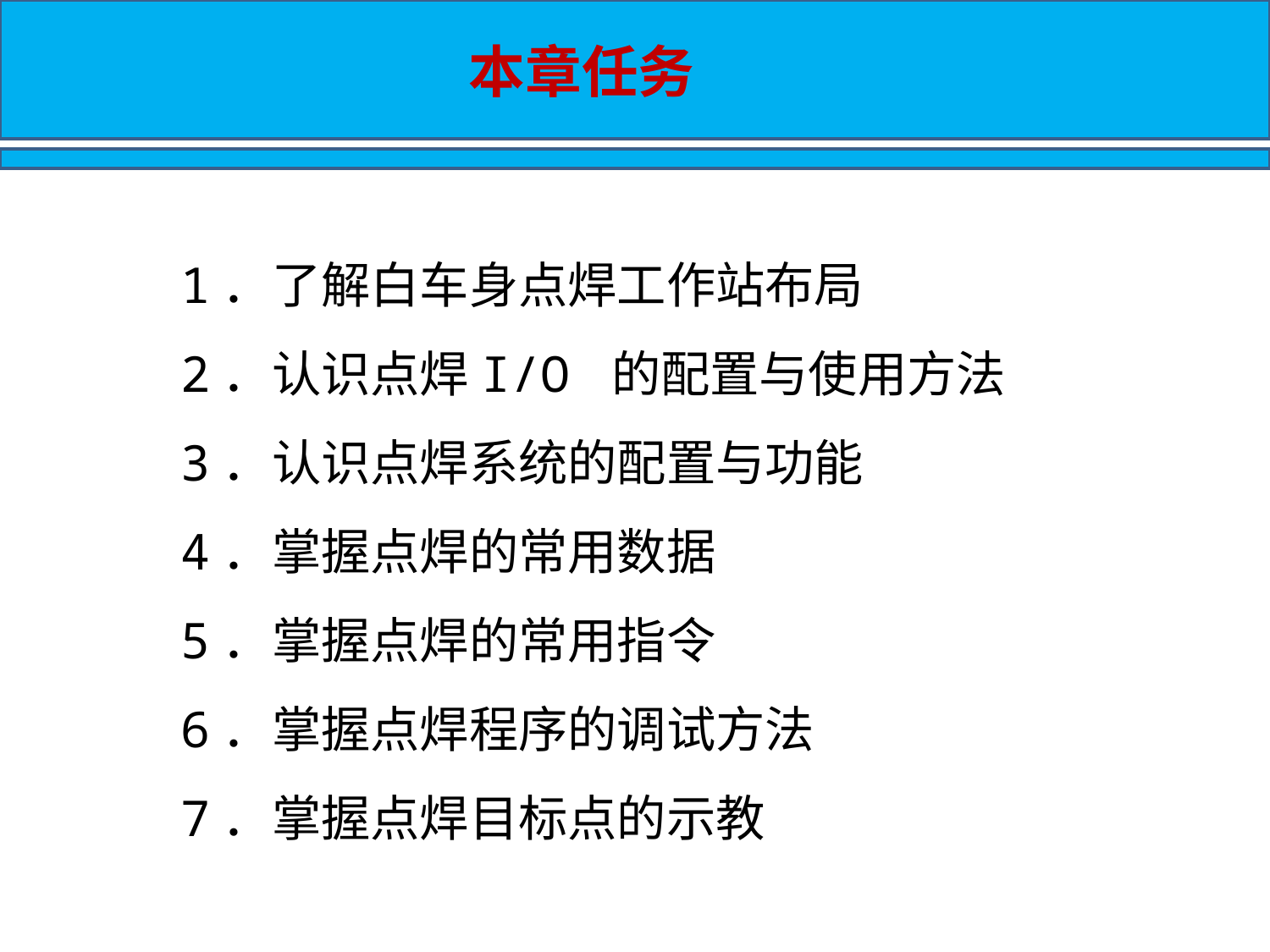

本章任务

1．了解白车身点焊工作站布局
2．认识点焊I/O 的配置与使用方法
3．认识点焊系统的配置与功能
4．掌握点焊的常用数据
5．掌握点焊的常用指令
6．掌握点焊程序的调试方法
7．掌握点焊目标点的示教